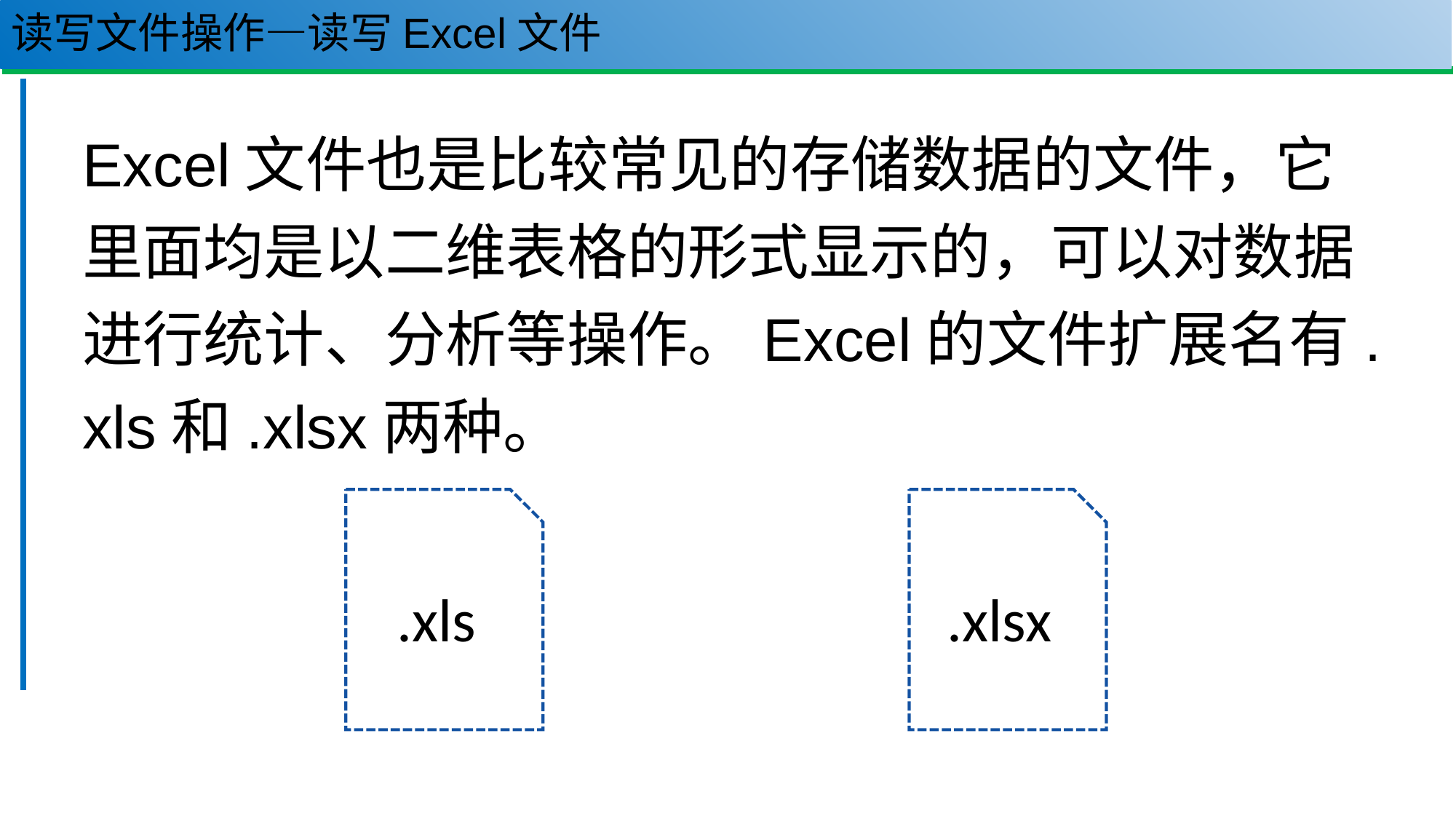

# 读写文件操作—读写Excel文件
91
Excel文件也是比较常见的存储数据的文件，它里面均是以二维表格的形式显示的，可以对数据进行统计、分析等操作。Excel的文件扩展名有.xls和.xlsx两种。
.xls
.xlsx